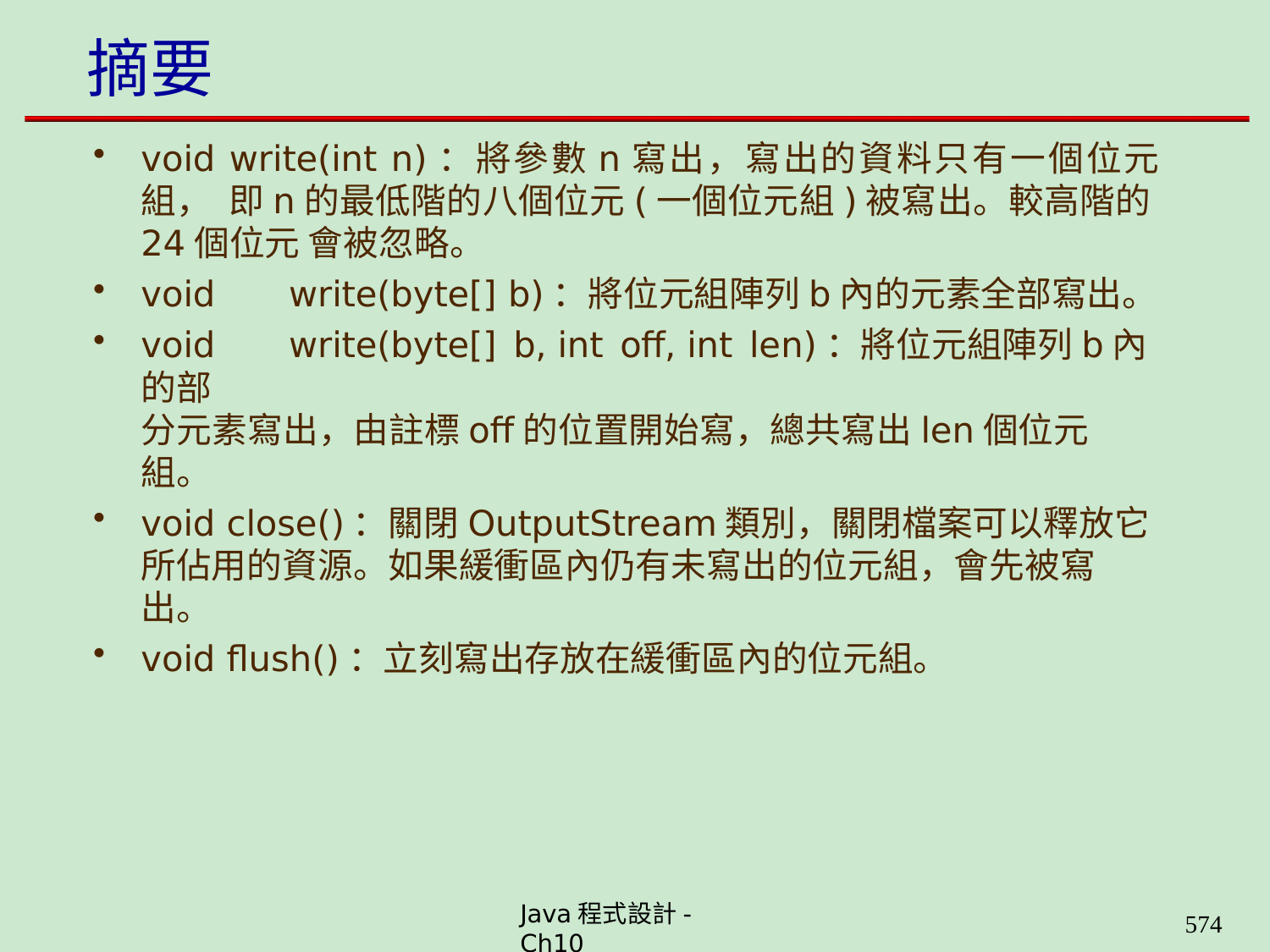

# 摘要
void write(int n)：將參數n寫出，寫出的資料只有一個位元組，  即n的最低階的八個位元(一個位元組)被寫出。較高階的24個位元 會被忽略。
void	write(byte[] b)：將位元組陣列b內的元素全部寫出。
void	write(byte[] b, int off, int len)：將位元組陣列b內的部
分元素寫出，由註標off的位置開始寫，總共寫出len個位元組。
void close()：關閉OutputStream類別，關閉檔案可以釋放它 所佔用的資源。如果緩衝區內仍有未寫出的位元組，會先被寫出。
void flush()：立刻寫出存放在緩衝區內的位元組。
Java程式設計-Ch10
574